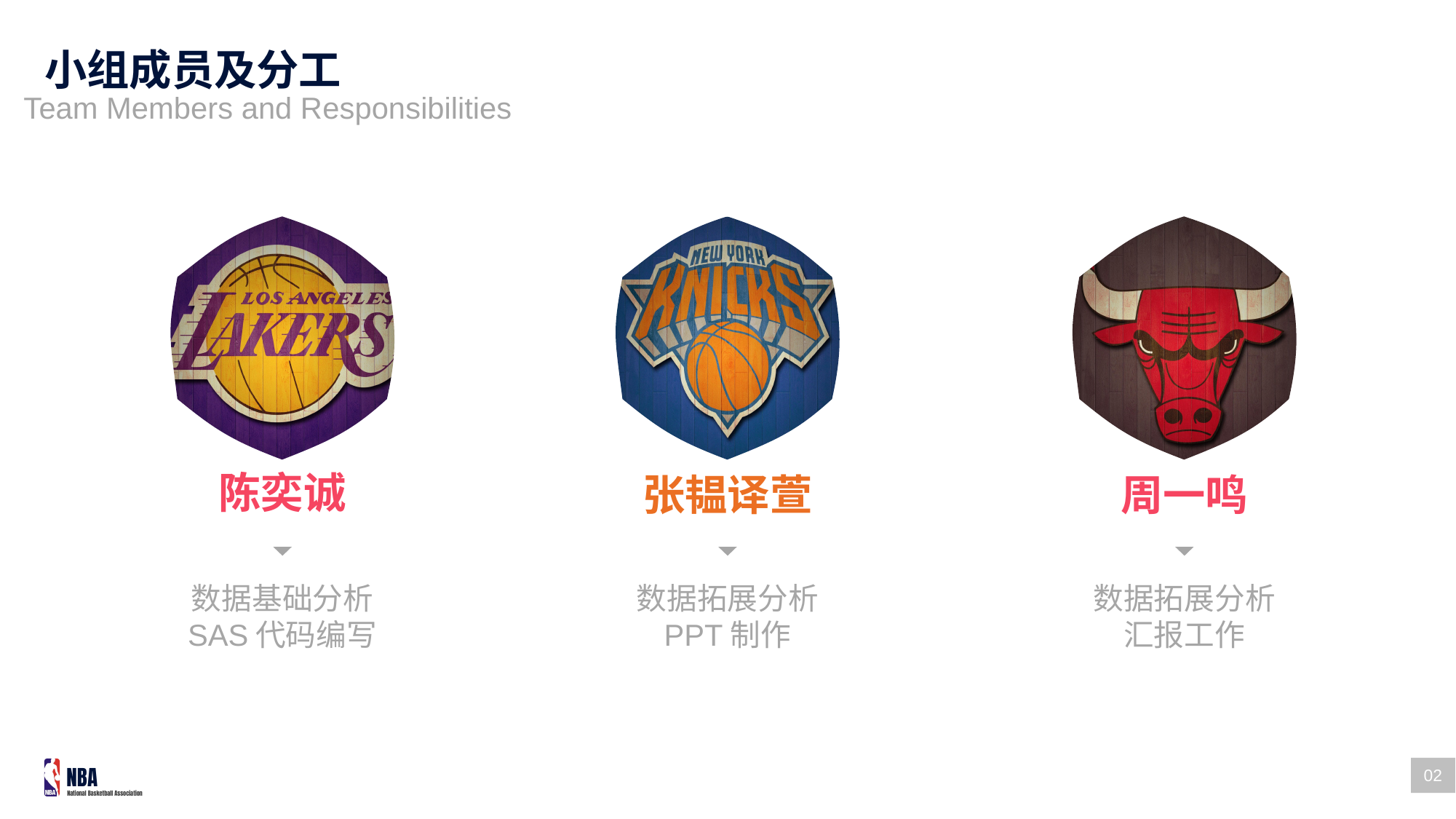

小组成员及分工
Team Members and Responsibilities

张韫译萱

数据拓展分析
PPT制作

周一鸣

数据拓展分析
汇报工作

陈奕诚

数据基础分析
SAS代码编写